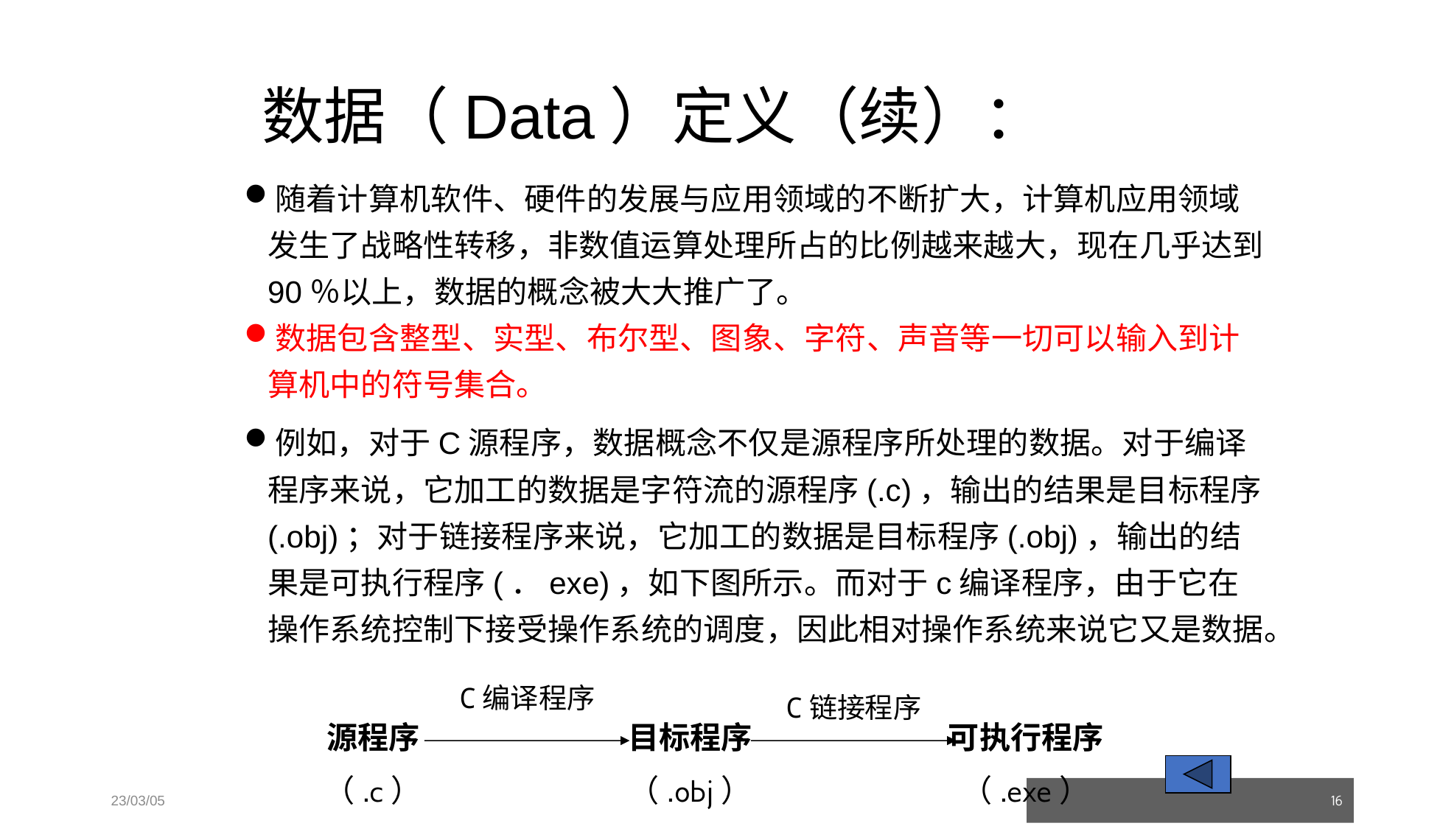

# 数据（Data）定义（续）：
随着计算机软件、硬件的发展与应用领域的不断扩大，计算机应用领域发生了战略性转移，非数值运算处理所占的比例越来越大，现在几乎达到90％以上，数据的概念被大大推广了。
数据包含整型、实型、布尔型、图象、字符、声音等一切可以输入到计算机中的符号集合。
例如，对于C源程序，数据概念不仅是源程序所处理的数据。对于编译程序来说，它加工的数据是字符流的源程序(.c)，输出的结果是目标程序(.obj)；对于链接程序来说，它加工的数据是目标程序(.obj)，输出的结果是可执行程序(．exe)，如下图所示。而对于c编译程序，由于它在操作系统控制下接受操作系统的调度，因此相对操作系统来说它又是数据。
C编译程序
C链接程序
源程序
（.c）
目标程序
（.obj）
可执行程序
（.exe）

23/03/05
16